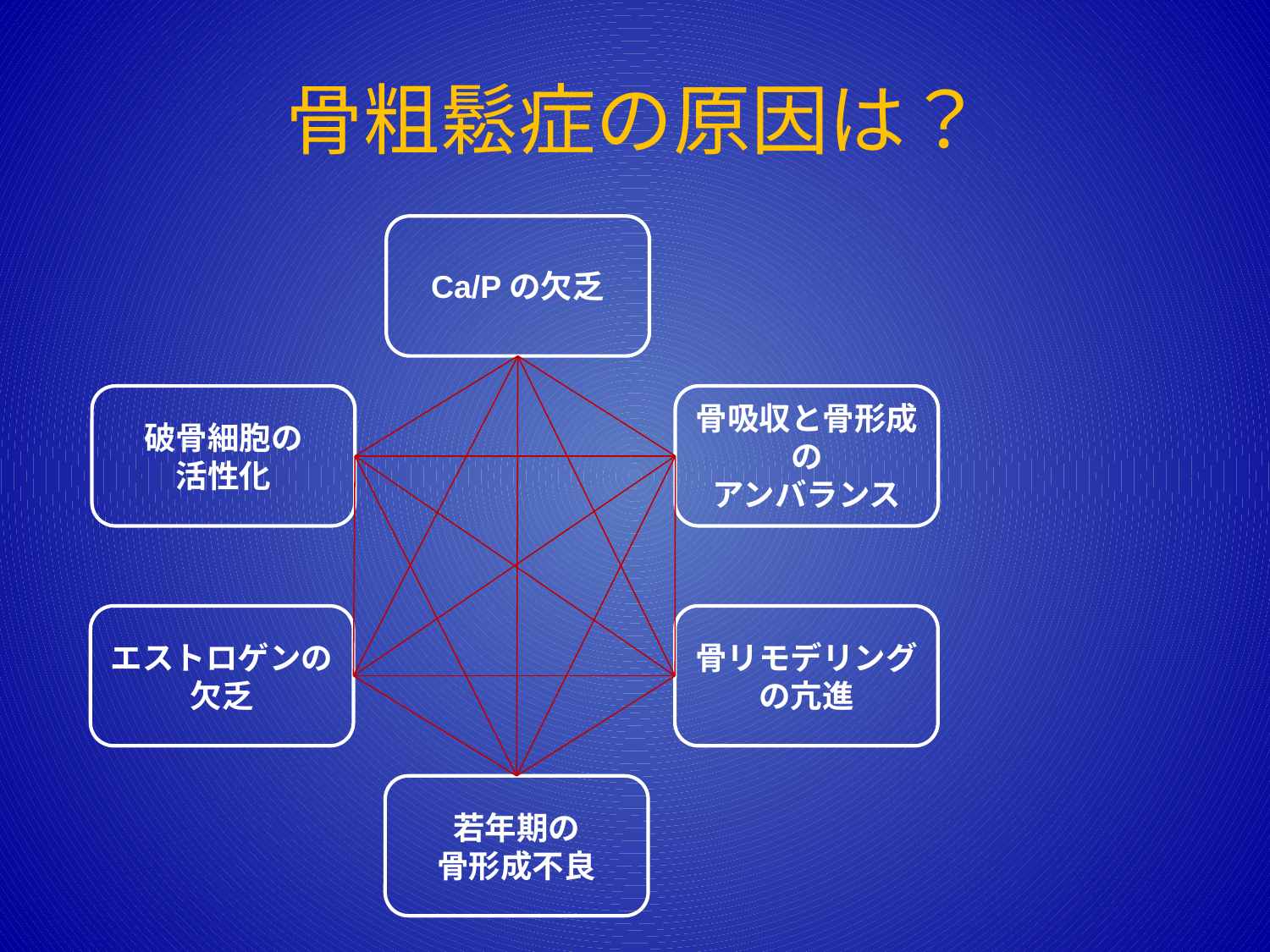

# 骨粗鬆症の原因は？
Ca/Pの欠乏
破骨細胞の
活性化
骨吸収と骨形成
の
アンバランス
エストロゲンの
欠乏
骨リモデリング
の亢進
若年期の
骨形成不良